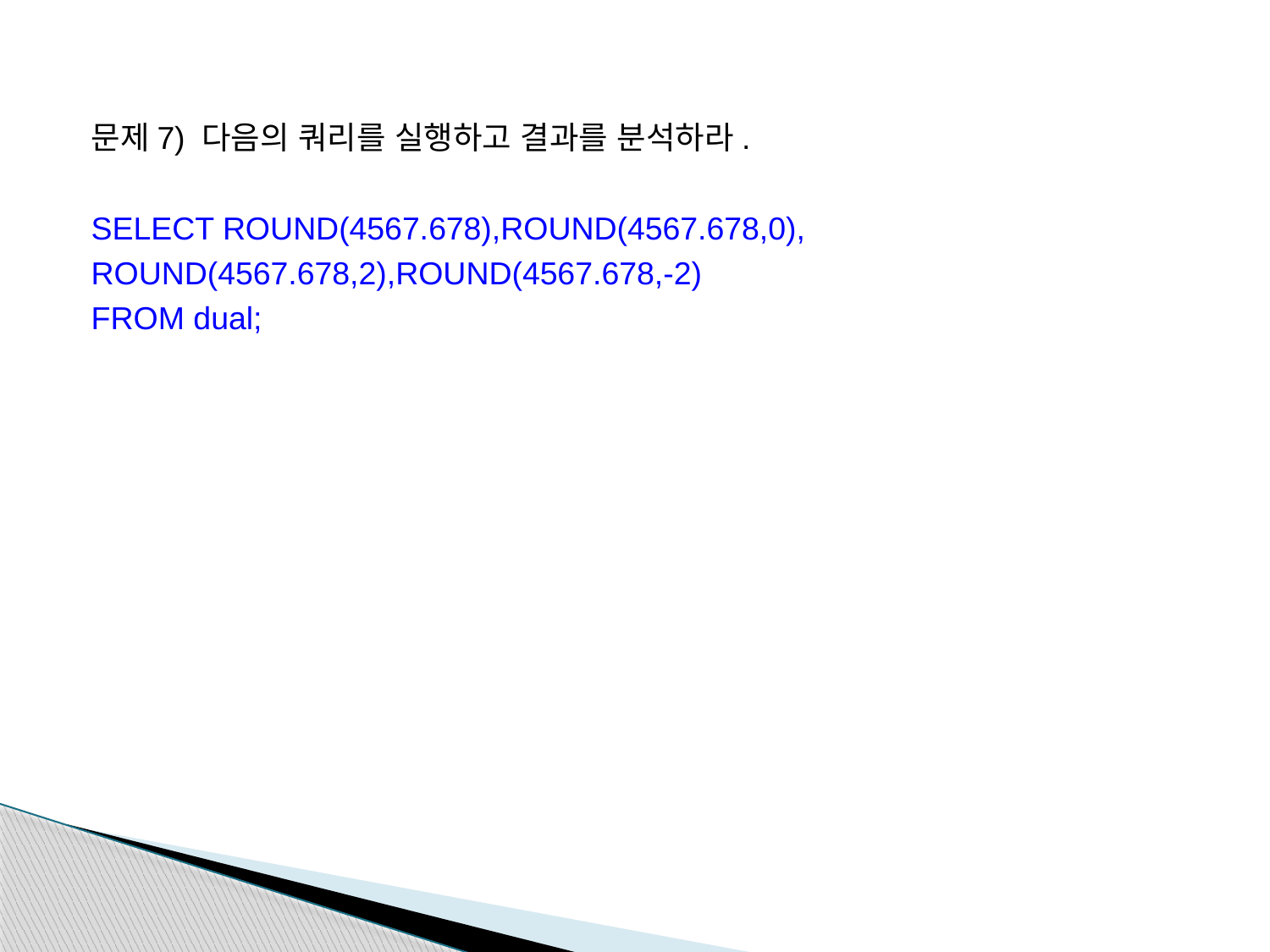

문제7) 다음의 쿼리를 실행하고 결과를 분석하라.

SELECT ROUND(4567.678),ROUND(4567.678,0),
ROUND(4567.678,2),ROUND(4567.678,-2)
FROM dual;